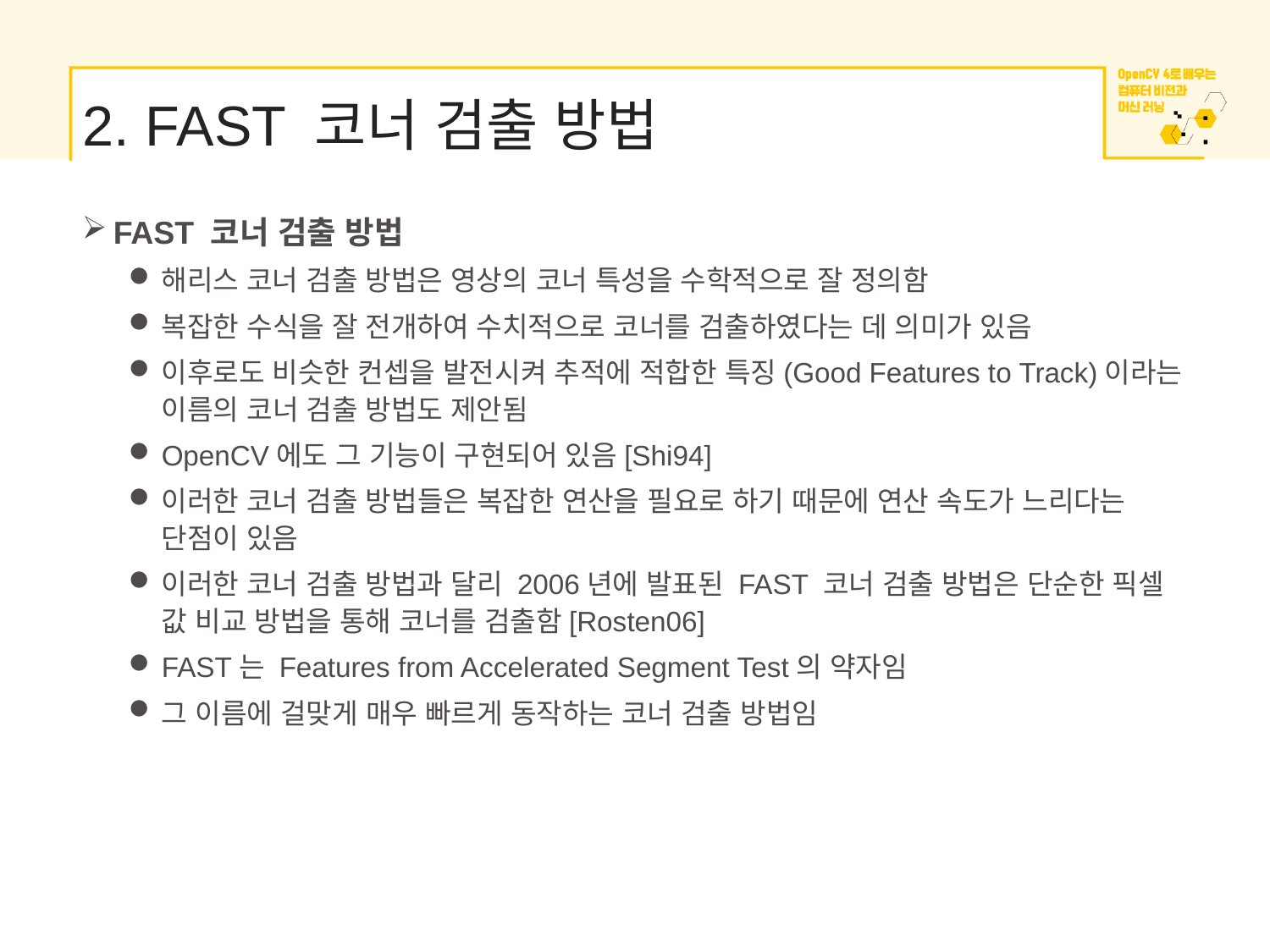

# 2. FAST 코너 검출 방법
FAST 코너 검출 방법
해리스 코너 검출 방법은 영상의 코너 특성을 수학적으로 잘 정의함
복잡한 수식을 잘 전개하여 수치적으로 코너를 검출하였다는 데 의미가 있음
이후로도 비슷한 컨셉을 발전시켜 추적에 적합한 특징(Good Features to Track)이라는 이름의 코너 검출 방법도 제안됨
OpenCV에도 그 기능이 구현되어 있음[Shi94]
이러한 코너 검출 방법들은 복잡한 연산을 필요로 하기 때문에 연산 속도가 느리다는 단점이 있음
이러한 코너 검출 방법과 달리 2006년에 발표된 FAST 코너 검출 방법은 단순한 픽셀 값 비교 방법을 통해 코너를 검출함[Rosten06]
FAST는 Features from Accelerated Segment Test의 약자임
그 이름에 걸맞게 매우 빠르게 동작하는 코너 검출 방법임